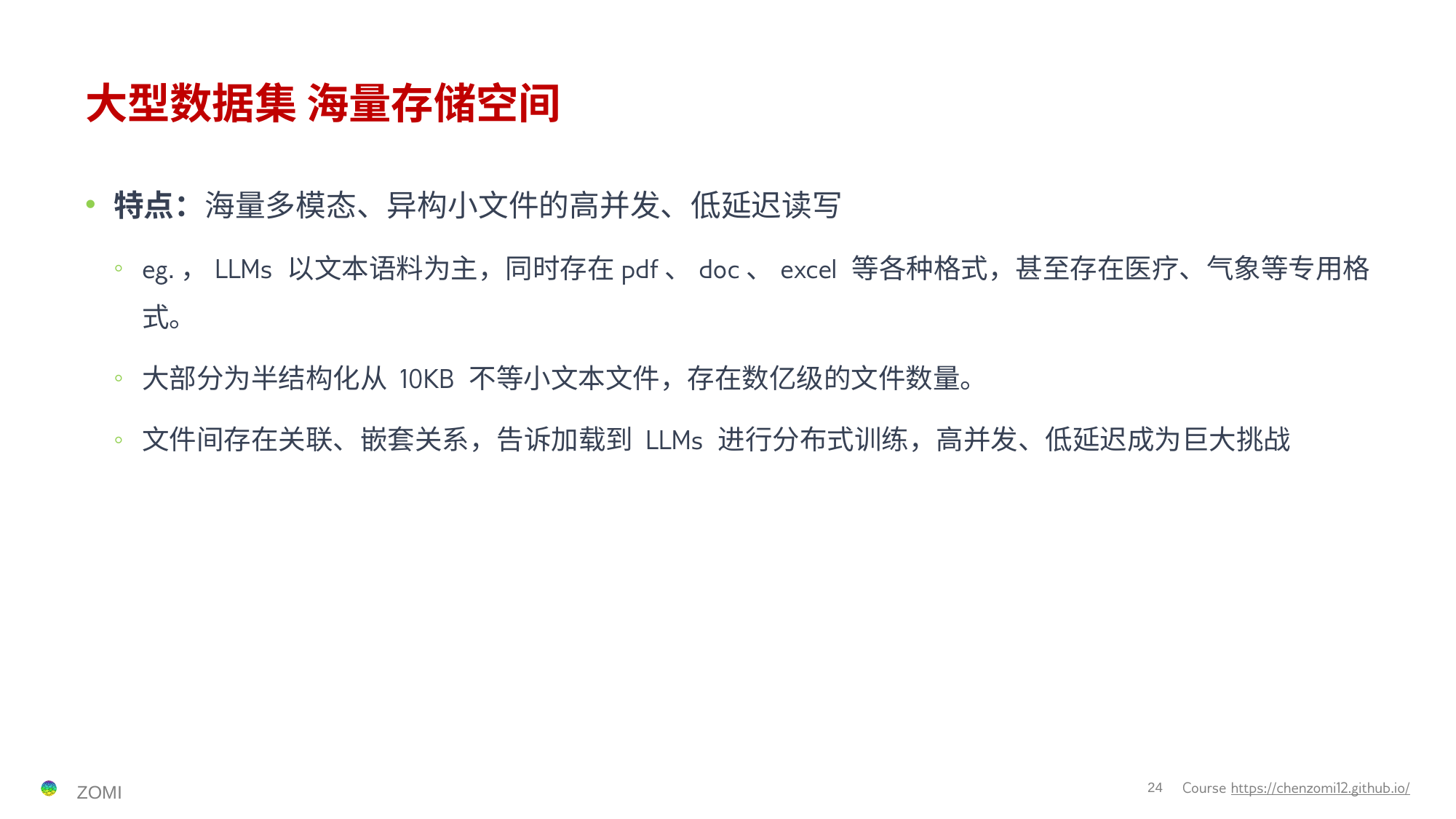

# 大型数据集 海量存储空间
特点：海量多模态、异构小文件的高并发、低延迟读写
eg.，LLMs 以文本语料为主，同时存在pdf、doc、excel 等各种格式，甚至存在医疗、气象等专用格式。
大部分为半结构化从 10KB 不等小文本文件，存在数亿级的文件数量。
文件间存在关联、嵌套关系，告诉加载到 LLMs 进行分布式训练，高并发、低延迟成为巨大挑战